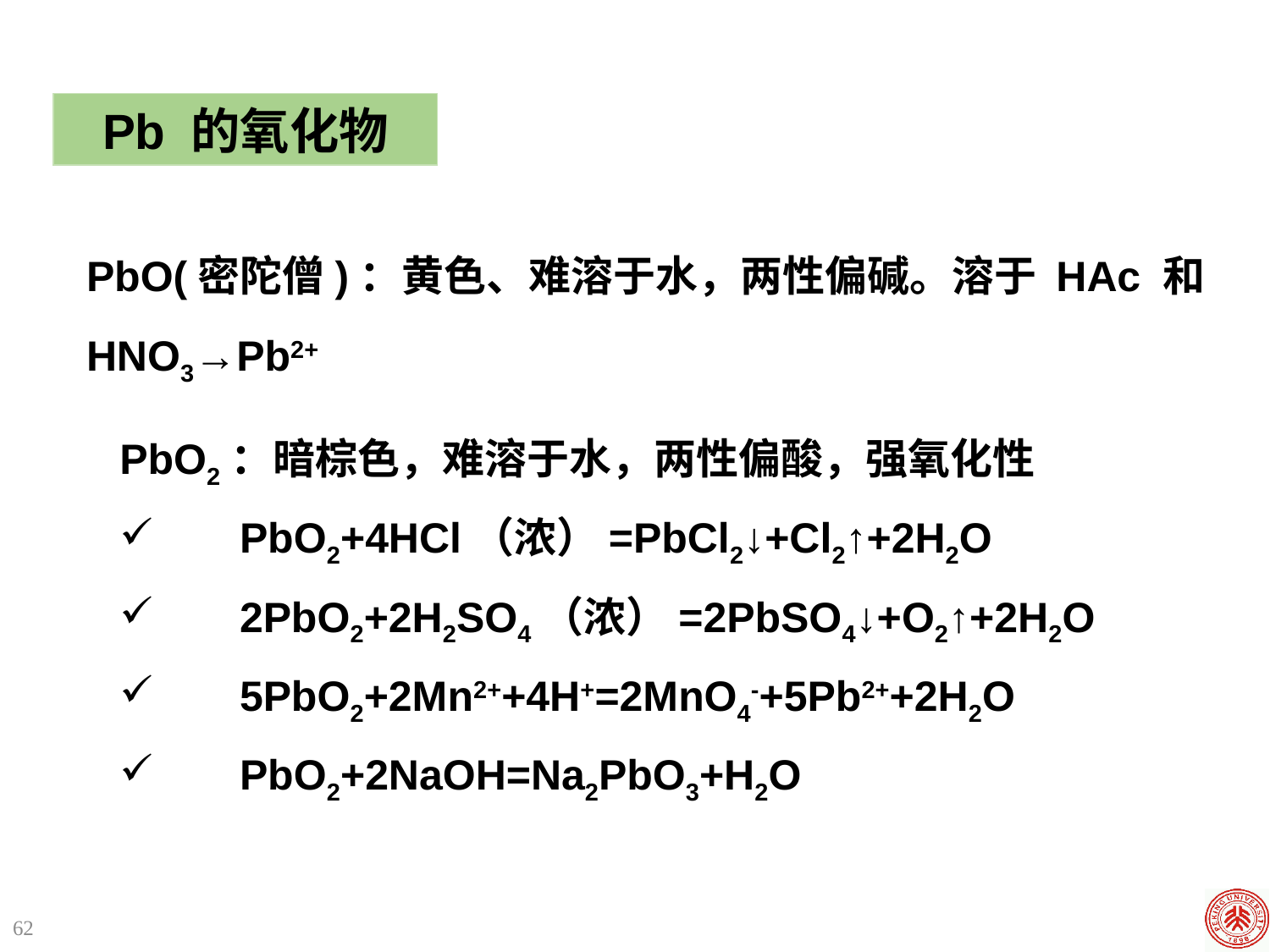

Pb 的氧化物
PbO(密陀僧)：黄色、难溶于水，两性偏碱。溶于 HAc 和 HNO3→Pb2+
PbO2：暗棕色，难溶于水，两性偏酸，强氧化性
PbO2+4HCl（浓）=PbCl2↓+Cl2↑+2H2O
2PbO2+2H2SO4（浓）=2PbSO4↓+O2↑+2H2O
5PbO2+2Mn2++4H+=2MnO4-+5Pb2++2H2O
PbO2+2NaOH=Na2PbO3+H2O
62